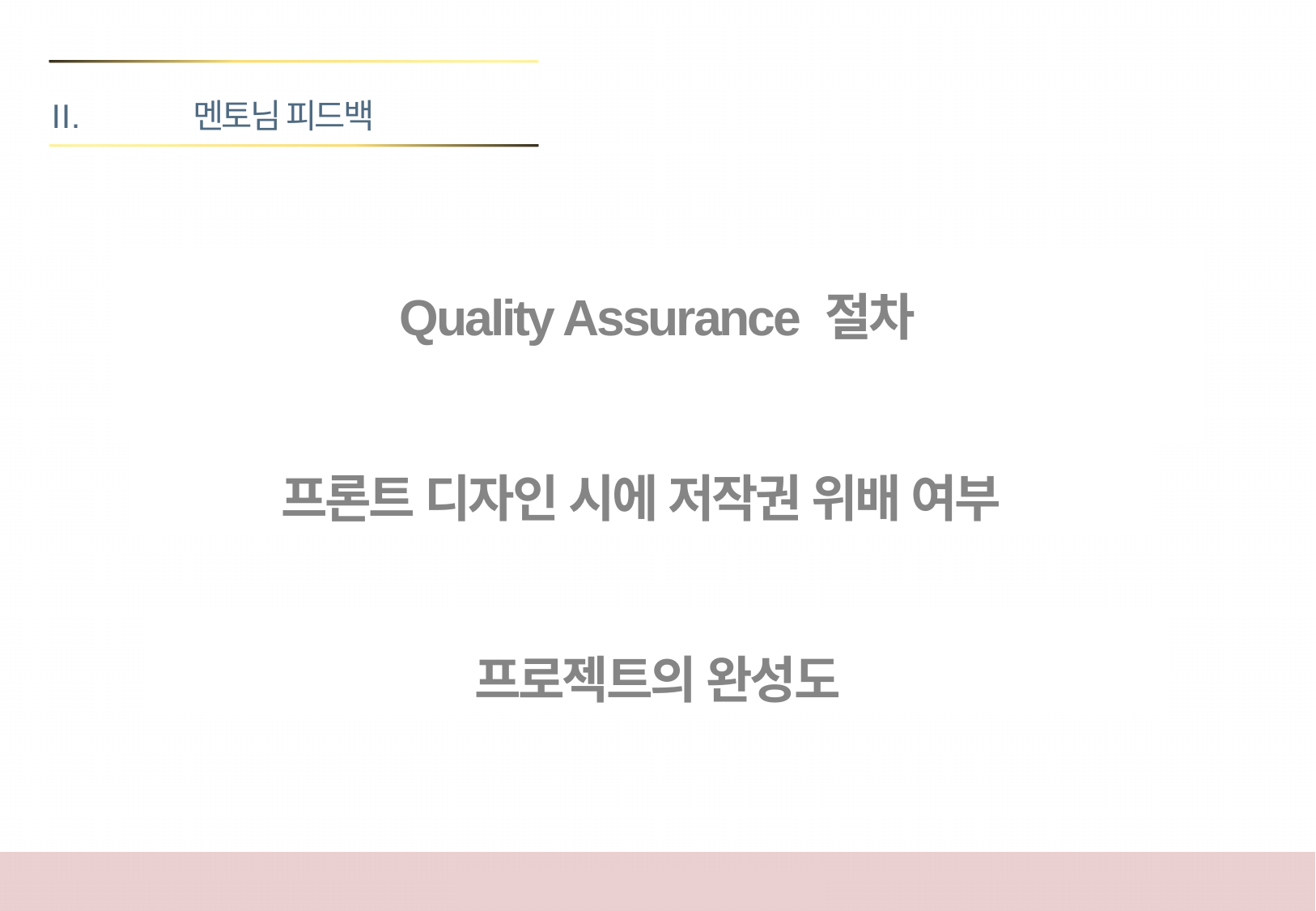

멘토님 피드백
Quality Assurance 절차

프론트 디자인 시에 저작권 위배 여부
프로젝트의 완성도